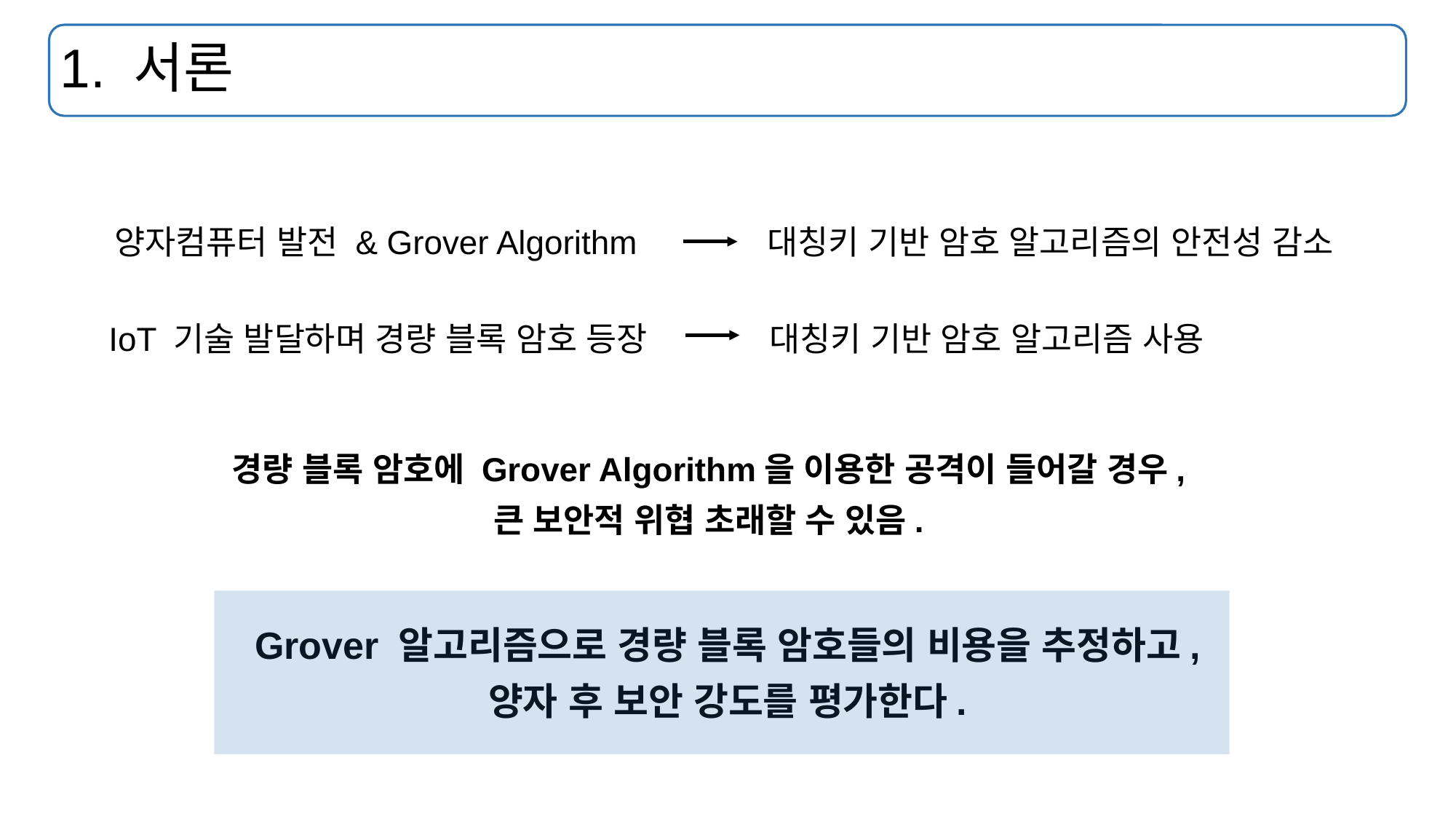

# 1. 서론
양자컴퓨터 발전 & Grover Algorithm
대칭키 기반 암호 알고리즘의 안전성 감소
IoT 기술 발달하며 경량 블록 암호 등장
대칭키 기반 암호 알고리즘 사용
경량 블록 암호에 Grover Algorithm을 이용한 공격이 들어갈 경우,
큰 보안적 위협 초래할 수 있음.

Grover 알고리즘으로 경량 블록 암호들의 비용을 추정하고,
양자 후 보안 강도를 평가한다.